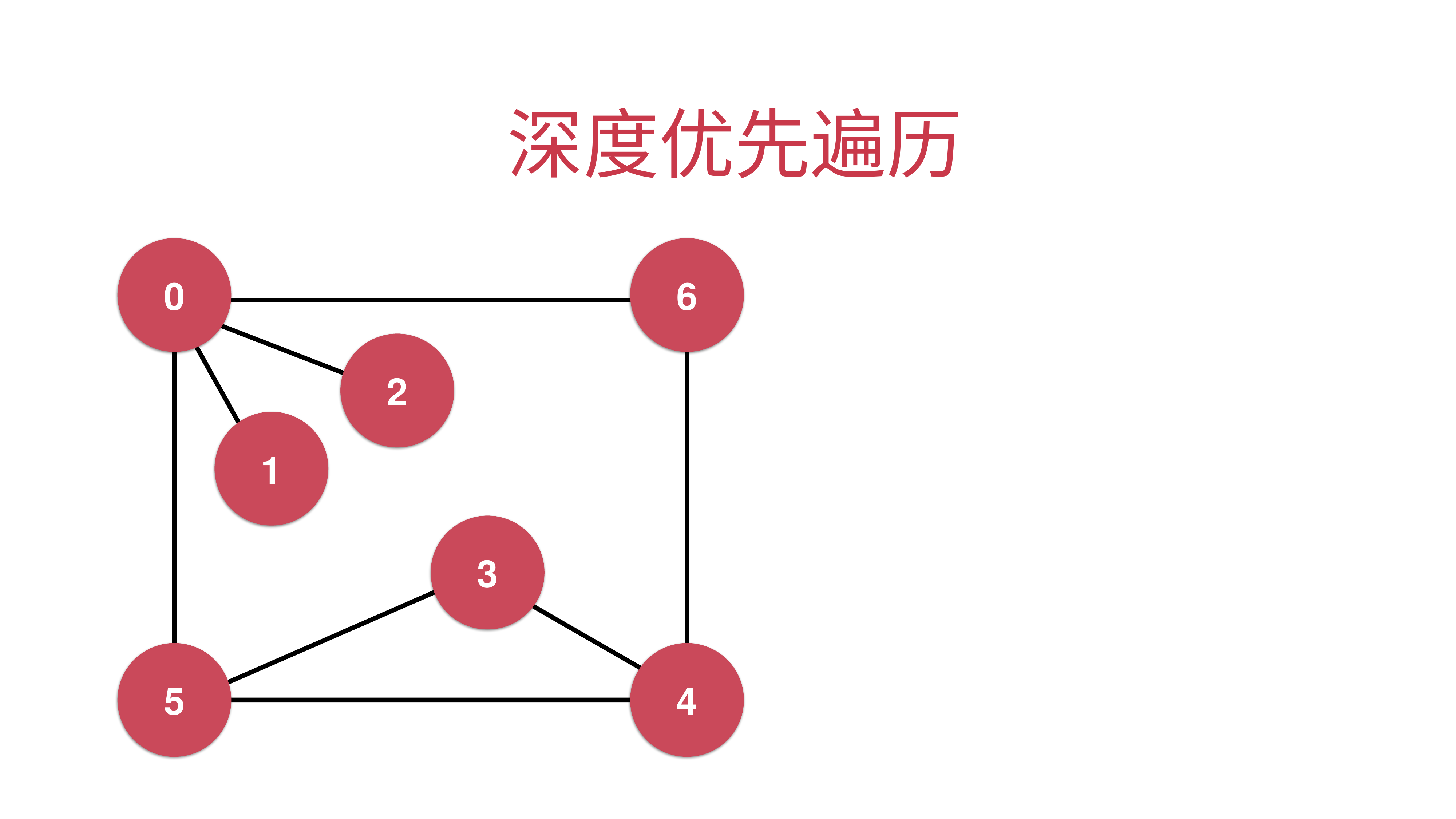

# 深度优先遍历
0
6

2
1
3

5
4